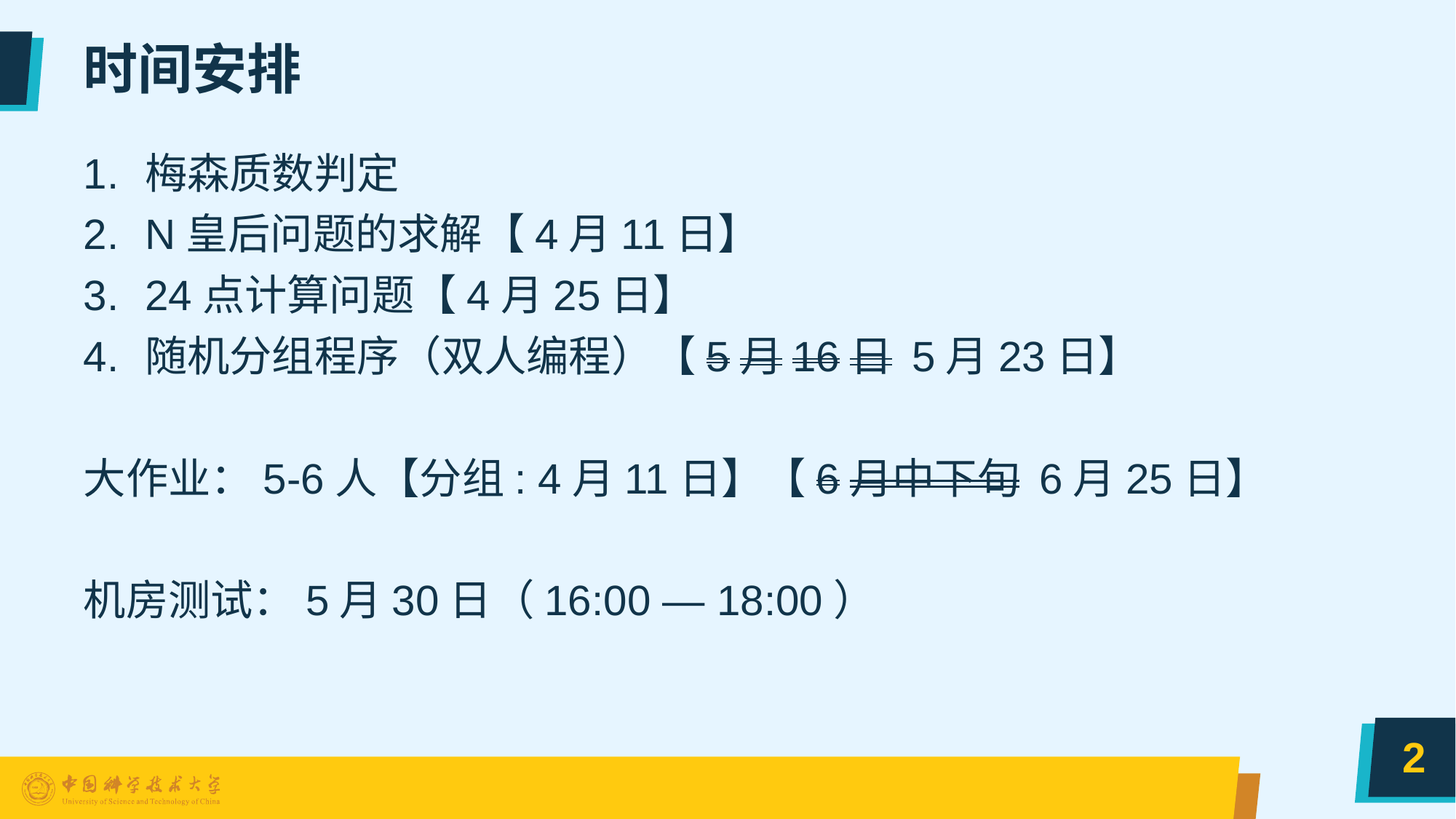

# 时间安排
梅森质数判定
N皇后问题的求解【4月11日】
24点计算问题【4月25日】
随机分组程序（双人编程）【5月16日 5月23日】

大作业：5-6人【分组: 4月11日】【6月中下旬 6月25日】

机房测试：5月30日（16:00 — 18:00）

2